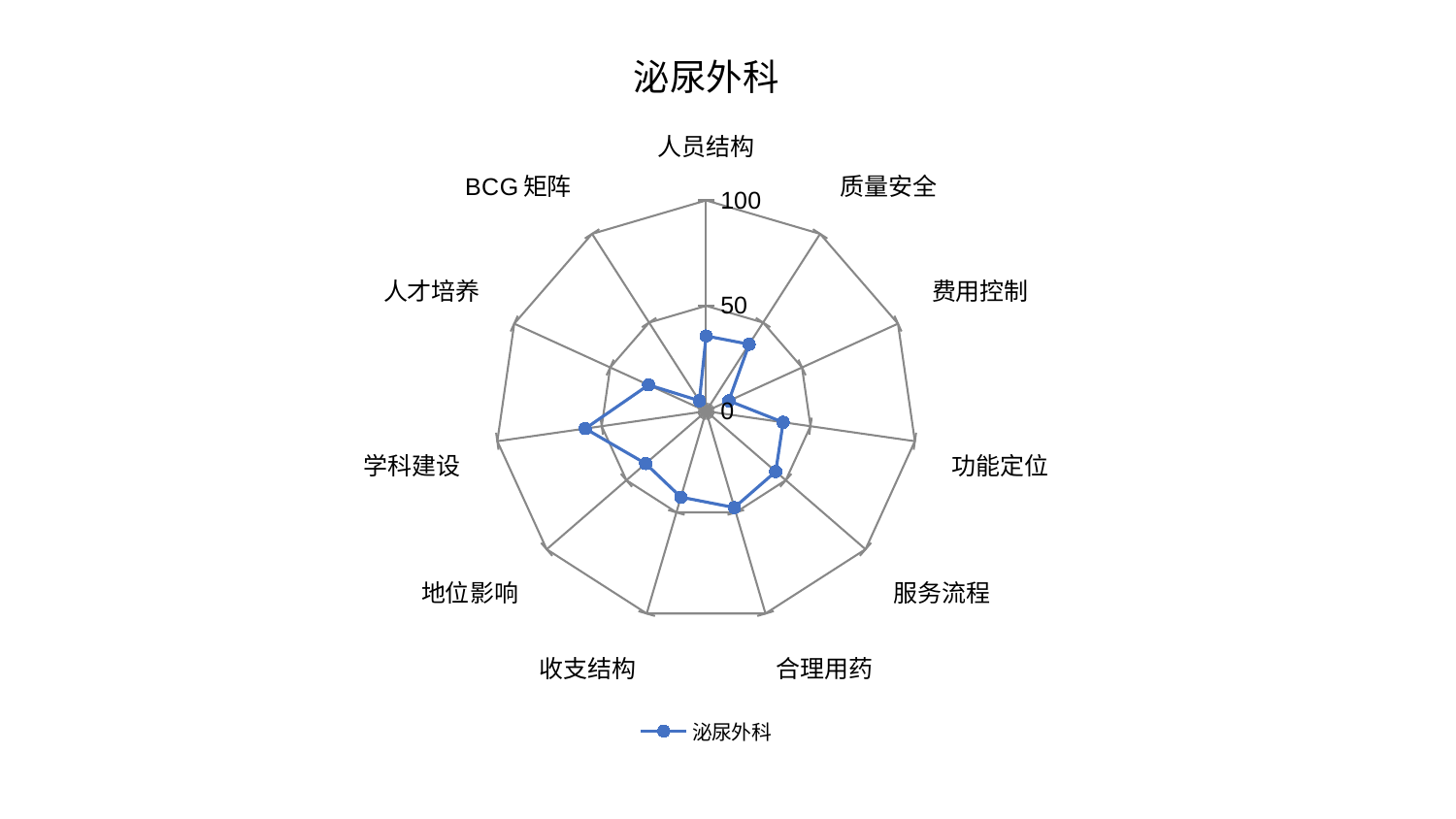

### Chart: 泌尿外科

| Category | 泌尿外科 |
|---|---|
| 人员结构 | 35.69317016145054 |
| 质量安全 | 37.780727646406675 |
| 费用控制 | 11.848782666878709 |
| 功能定位 | 36.9044324219037 |
| 服务流程 | 43.68813729944814 |
| 合理用药 | 47.62333696642478 |
| 收支结构 | 42.46374406257763 |
| 地位影响 | 37.928084819775286 |
| 学科建设 | 57.88879686632867 |
| 人才培养 | 29.997323260415868 |
| BCG矩阵 | 5.8808673954004345 |
162